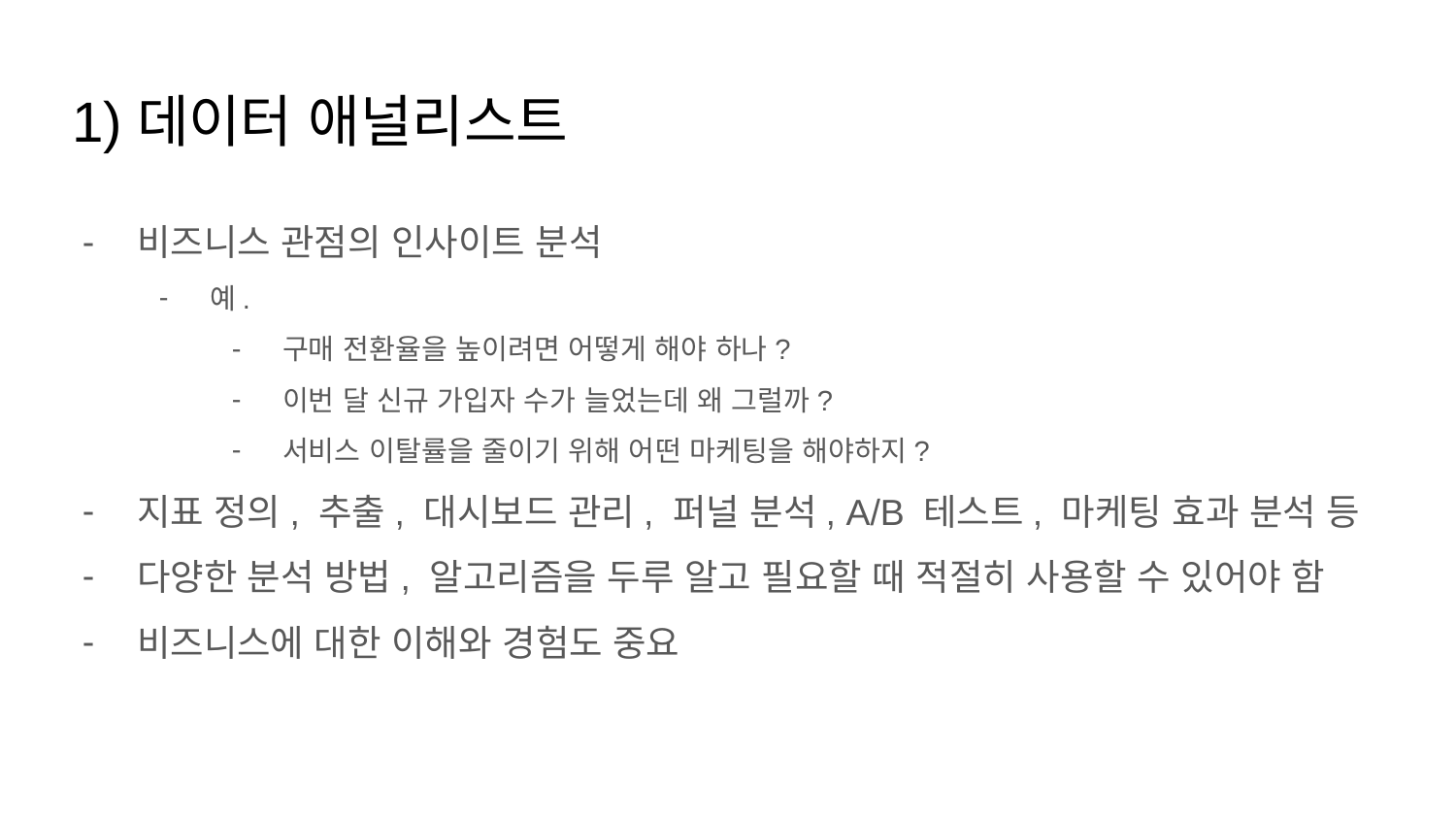

# 데이터 애널리스트
비즈니스 관점의 인사이트 분석
예.
구매 전환율을 높이려면 어떻게 해야 하나?
이번 달 신규 가입자 수가 늘었는데 왜 그럴까?
서비스 이탈률을 줄이기 위해 어떤 마케팅을 해야하지?
지표 정의, 추출, 대시보드 관리, 퍼널 분석, A/B 테스트, 마케팅 효과 분석 등
다양한 분석 방법, 알고리즘을 두루 알고 필요할 때 적절히 사용할 수 있어야 함
비즈니스에 대한 이해와 경험도 중요